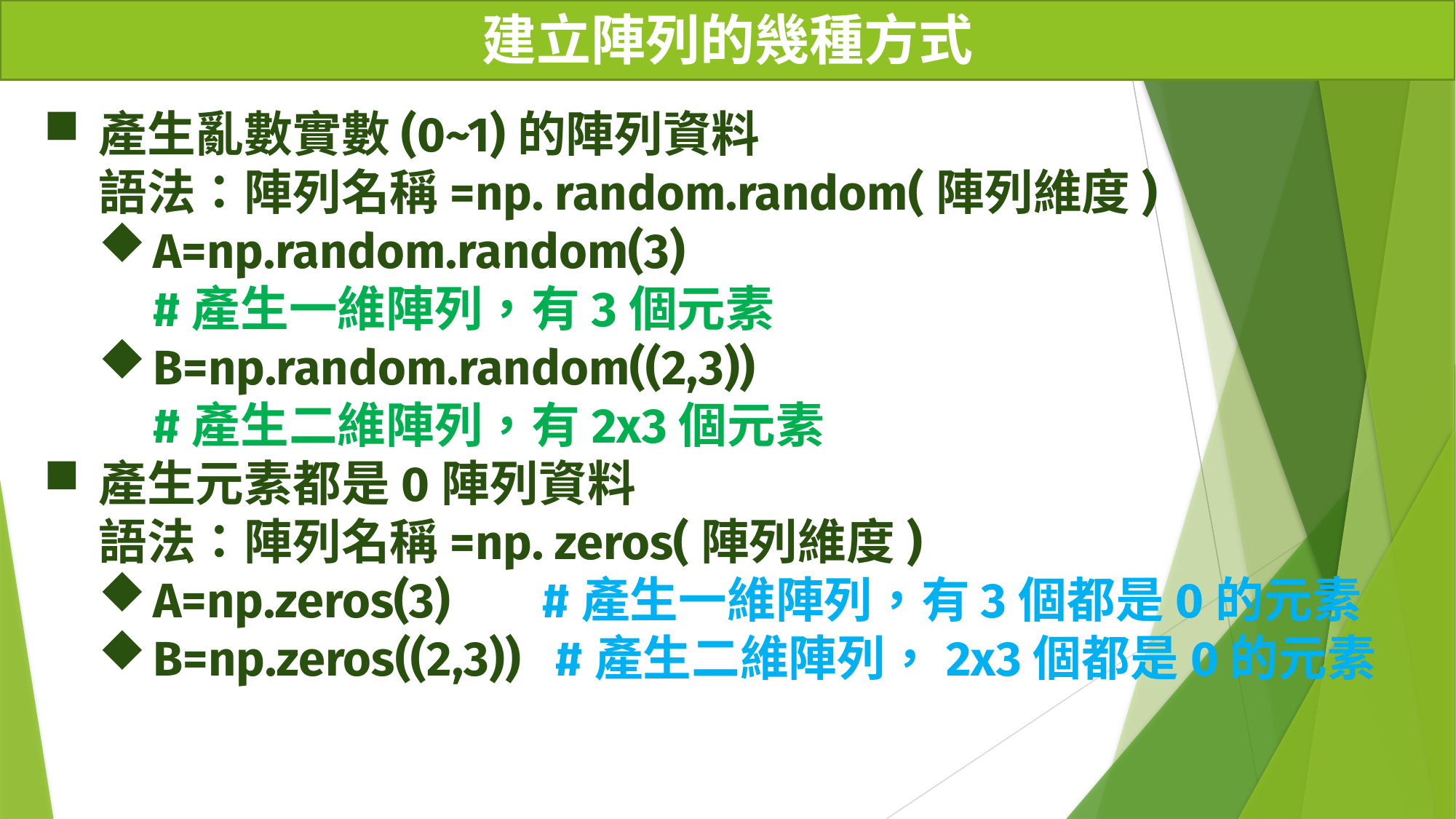

# 建立陣列的幾種方式
產生亂數實數(0~1)的陣列資料
語法：陣列名稱=np. random.random(陣列維度)
A=np.random.random(3)
#產生一維陣列，有3個元素
B=np.random.random((2,3))
#產生二維陣列，有2x3個元素
產生元素都是0陣列資料
語法：陣列名稱=np. zeros(陣列維度)
A=np.zeros(3)        #產生一維陣列，有3個都是0的元素
B=np.zeros((2,3))   #產生二維陣列，2x3個都是0的元素